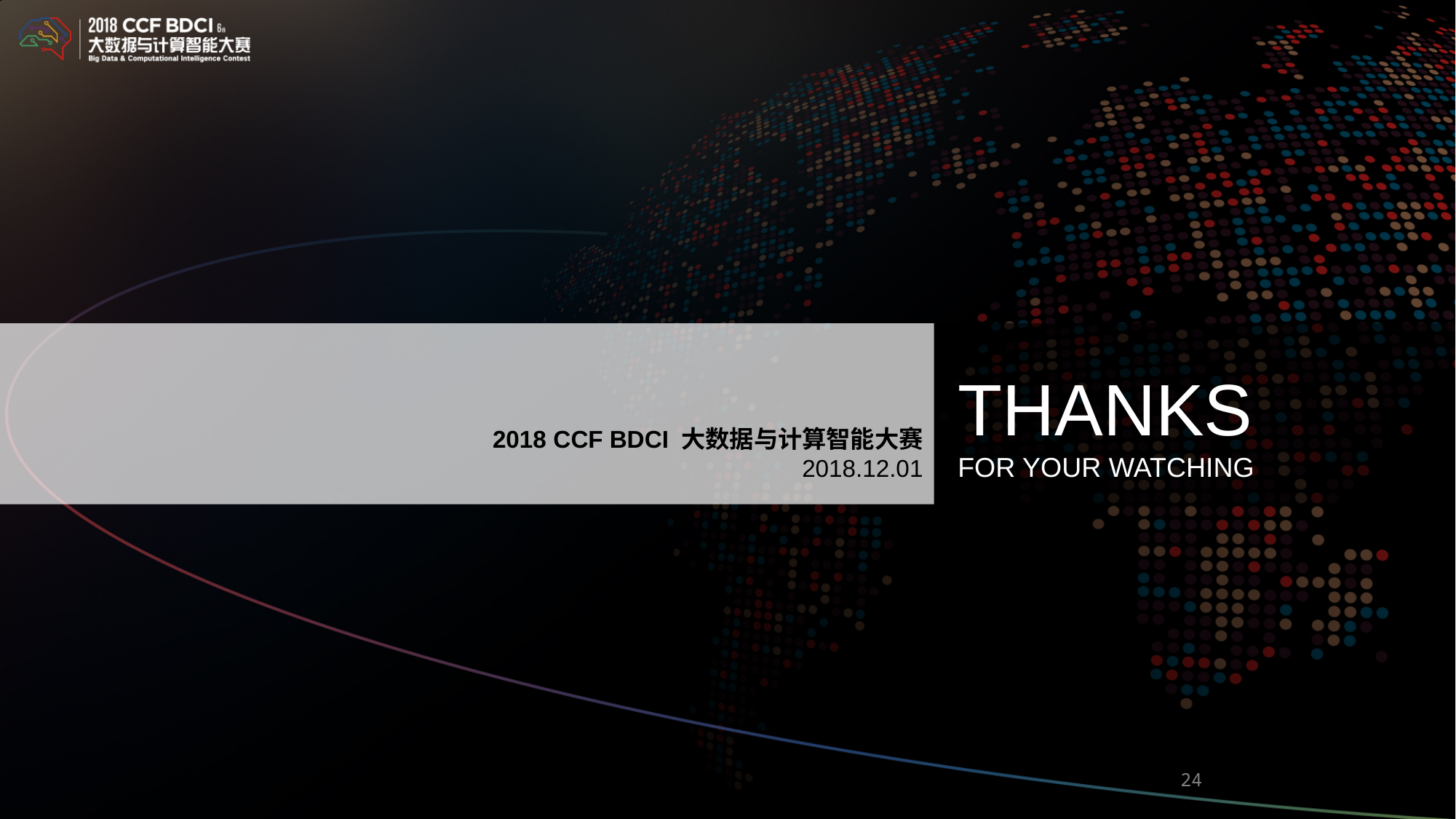

THANKS
2018 CCF BDCI 大数据与计算智能大赛
2018.12.01
FOR YOUR WATCHING
24